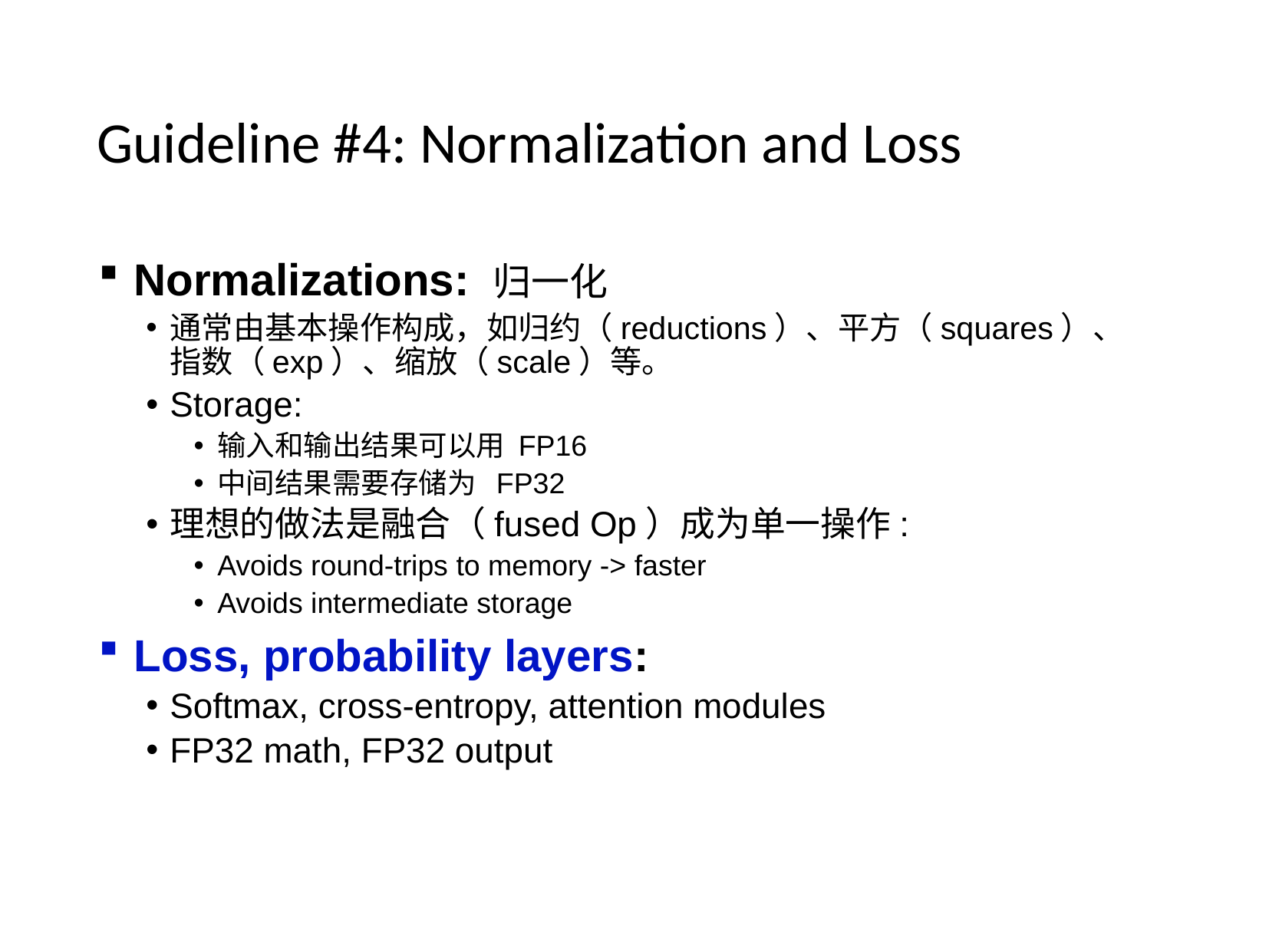

# Guideline #4: Normalization and Loss
Normalizations: 归一化
通常由基本操作构成，如归约（reductions）、平方（squares）、指数（exp）、缩放（scale）等。
Storage:
输入和输出结果可以用 FP16
中间结果需要存储为  FP32
理想的做法是融合（fused Op）成为单一操作:
Avoids round-trips to memory -> faster
Avoids intermediate storage
Loss, probability layers:
Softmax, cross-entropy, attention modules
FP32 math, FP32 output